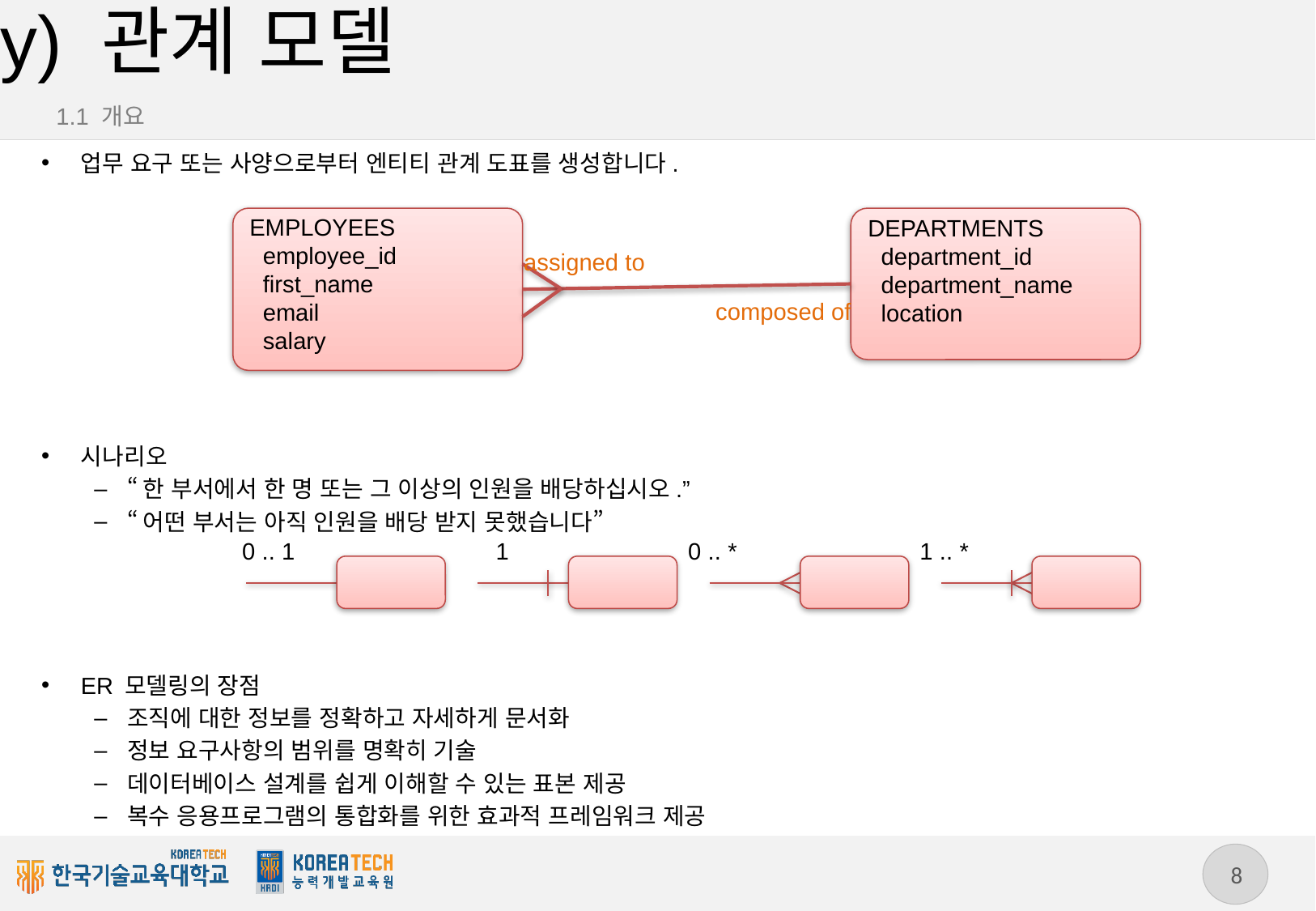

# 엔티티(Entity) 관계 모델
1.1 개요
업무 요구 또는 사양으로부터 엔티티 관계 도표를 생성합니다.

시나리오
“한 부서에서 한 명 또는 그 이상의 인원을 배당하십시오.”
“어떤 부서는 아직 인원을 배당 받지 못했습니다”

ER 모델링의 장점
조직에 대한 정보를 정확하고 자세하게 문서화
정보 요구사항의 범위를 명확히 기술
데이터베이스 설계를 쉽게 이해할 수 있는 표본 제공
복수 응용프로그램의 통합화를 위한 효과적 프레임워크 제공
EMPLOYEES
  employee_id
  first_name
  email
  salary
DEPARTMENTS
  department_id
  department_name
  location
assigned to
composed of
1

0 .. *

1 .. *

0 .. 1